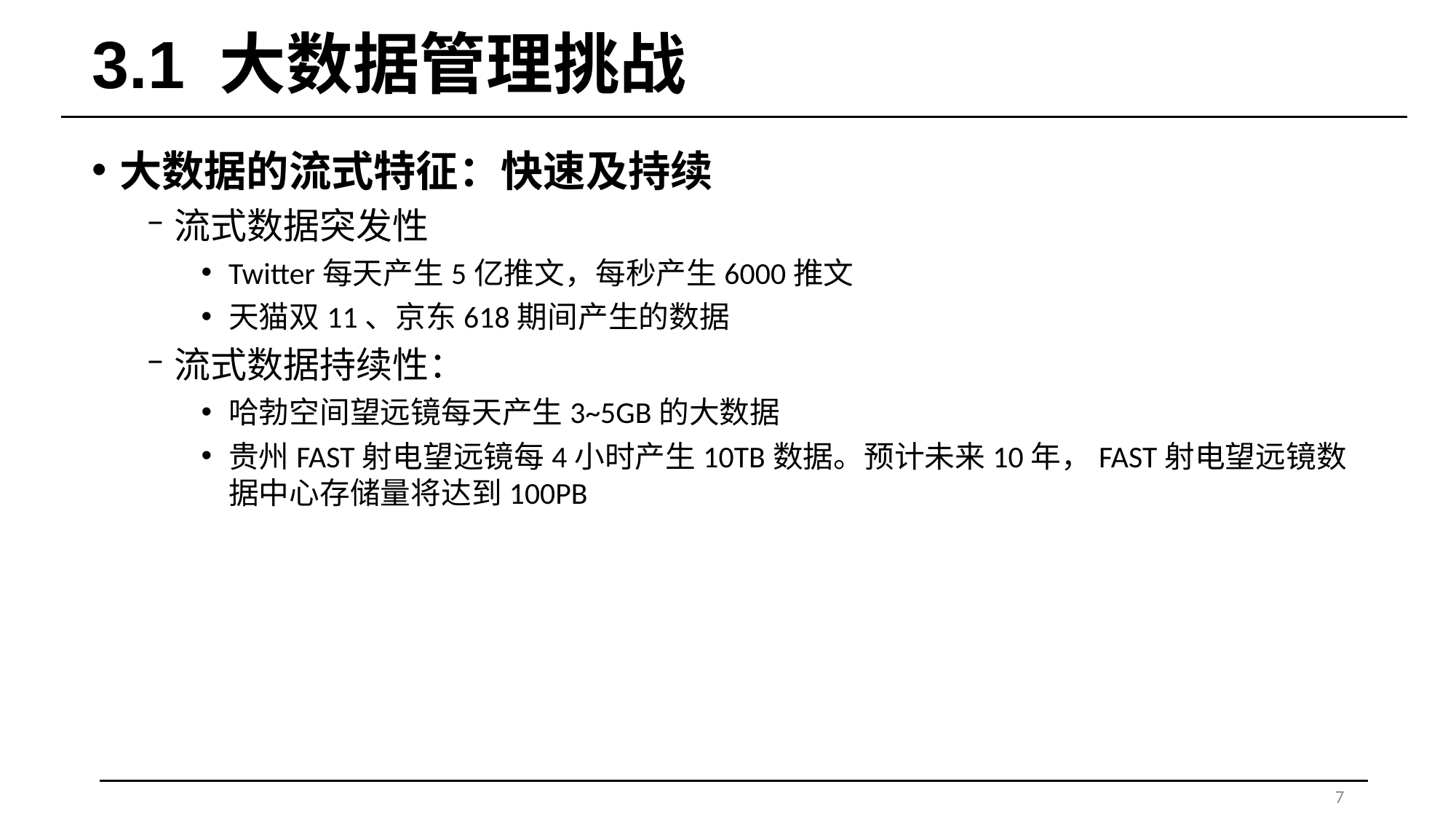

# 3.1 大数据管理挑战
大数据的流式特征：快速及持续
流式数据突发性
Twitter每天产生5亿推文，每秒产生6000推文
天猫双11、京东618期间产生的数据
流式数据持续性：
哈勃空间望远镜每天产生3~5GB的大数据
贵州FAST射电望远镜每4小时产生10TB数据。预计未来10年，FAST射电望远镜数据中心存储量将达到100PB
7